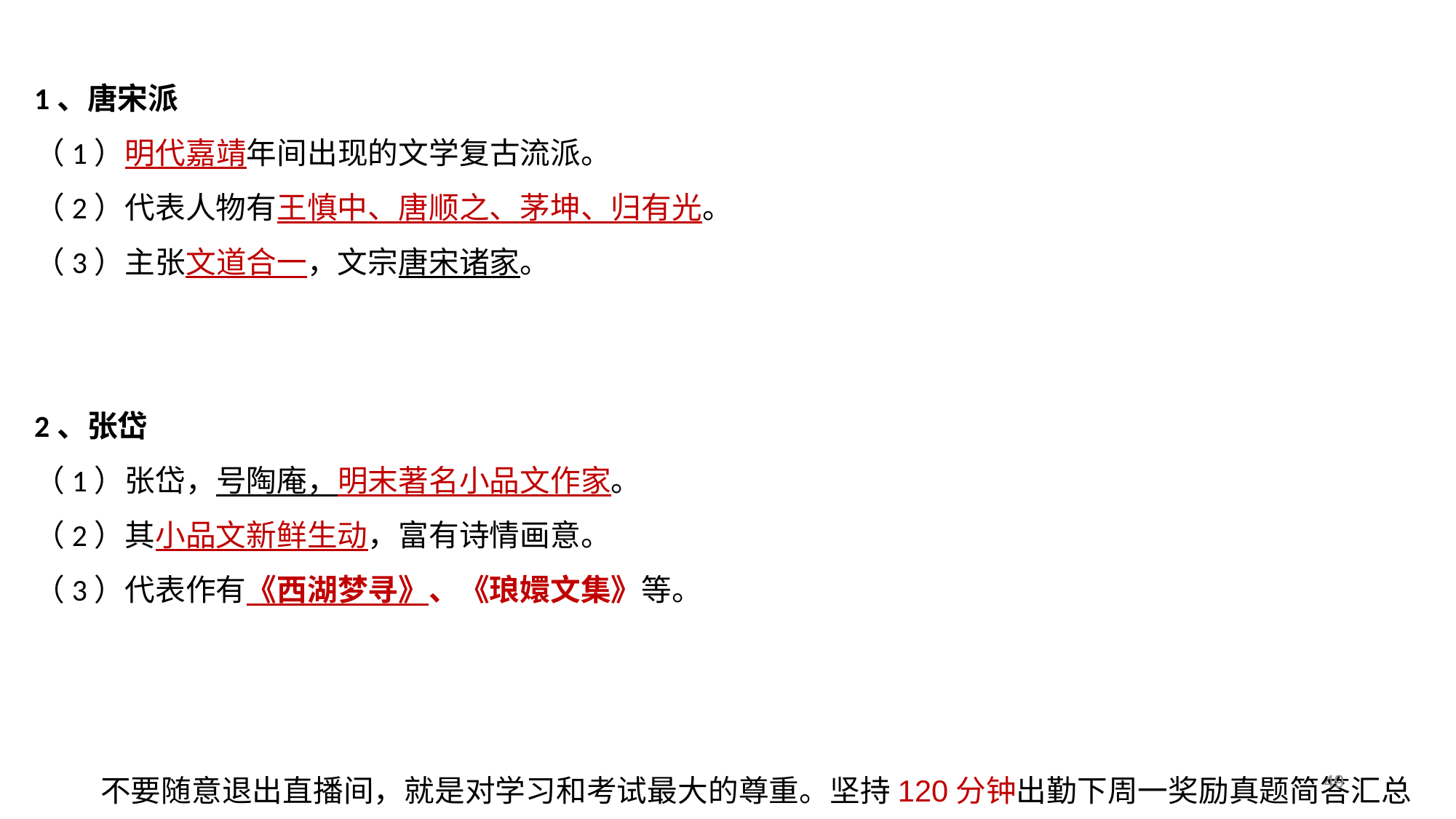

1、唐宋派
（1）明代嘉靖年间出现的文学复古流派。
（2）代表人物有王慎中、唐顺之、茅坤、归有光。
（3）主张文道合一，文宗唐宋诸家。

2、张岱
（1）张岱，号陶庵，明末著名小品文作家。
（2）其小品文新鲜生动，富有诗情画意。
（3）代表作有《西湖梦寻》、《琅嬛文集》等。
49